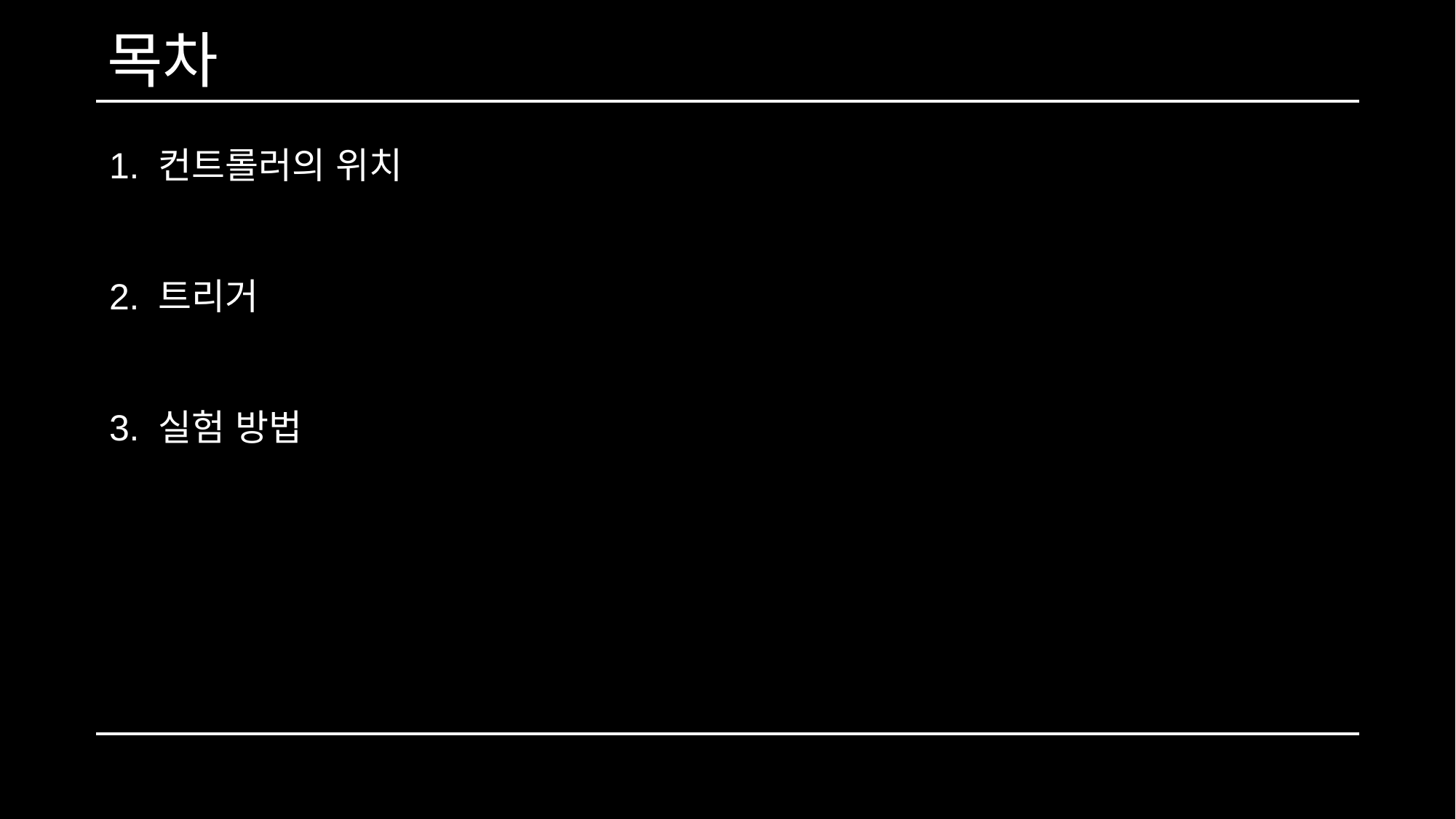

목차
1. 컨트롤러의 위치

2. 트리거

3. 실험 방법